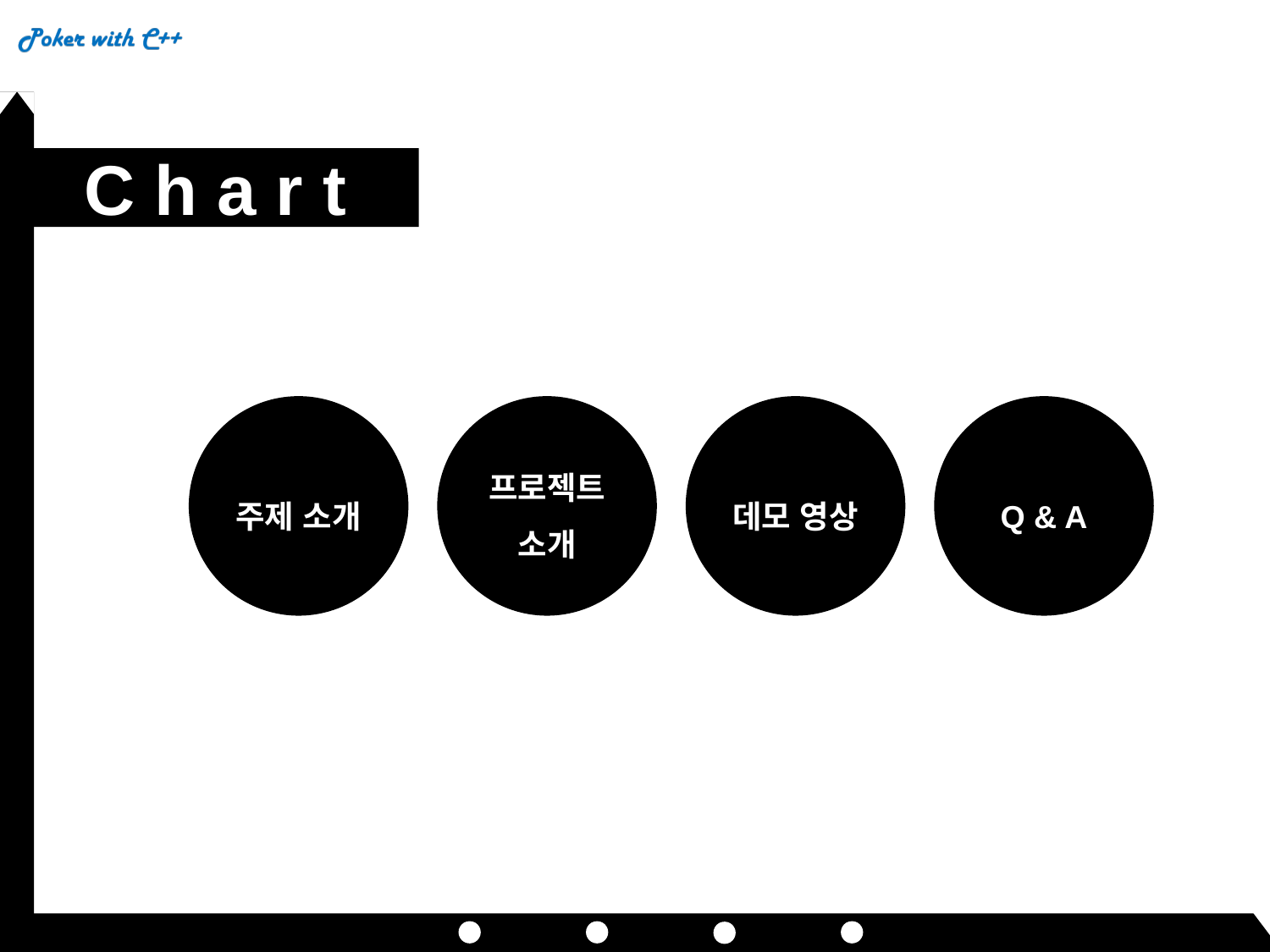

C h a r t
주제 소개
데모 영상
프로젝트 소개
Q & A